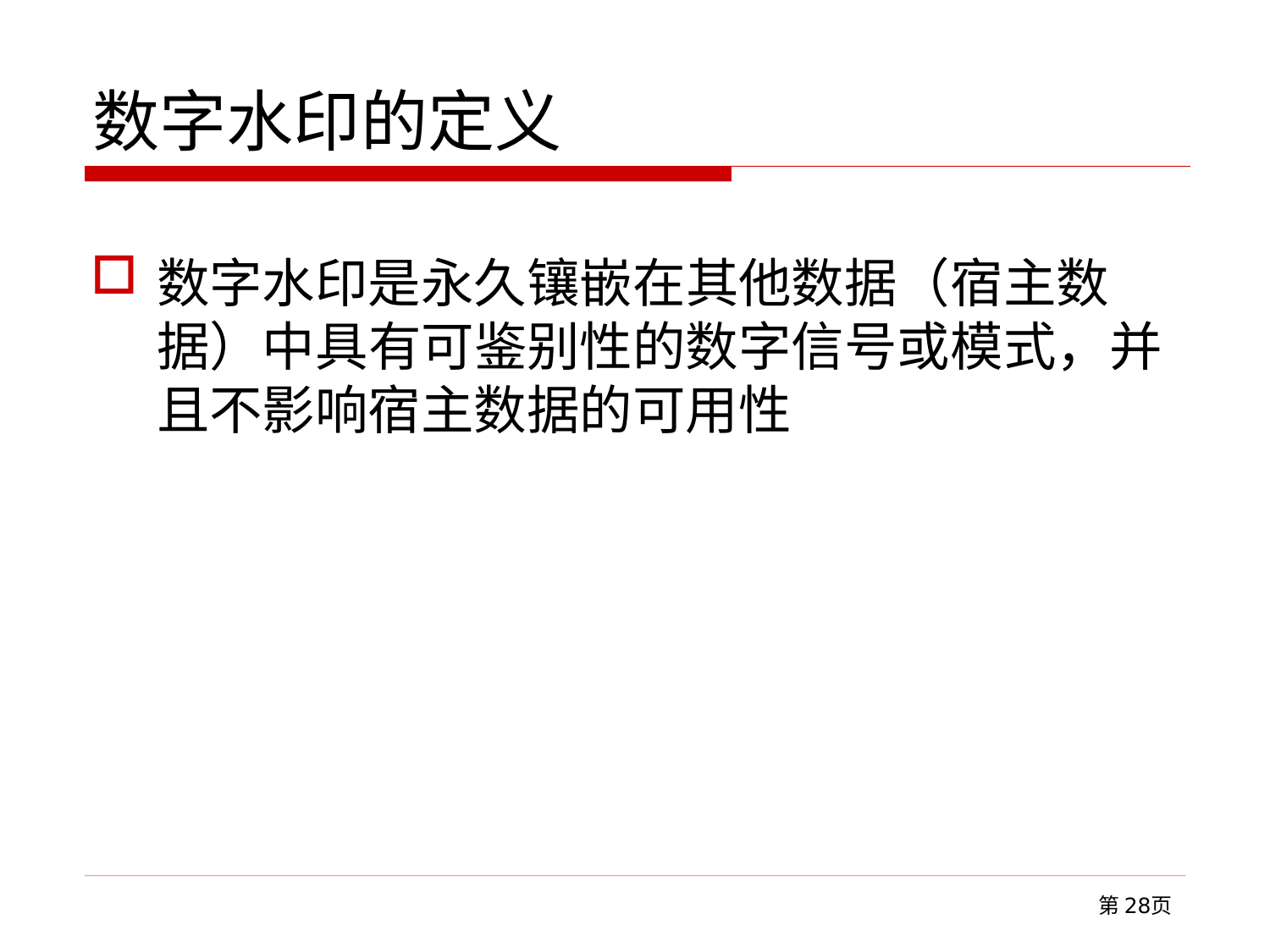

# 数字水印的定义
数字水印是永久镶嵌在其他数据（宿主数据）中具有可鉴别性的数字信号或模式，并且不影响宿主数据的可用性
28